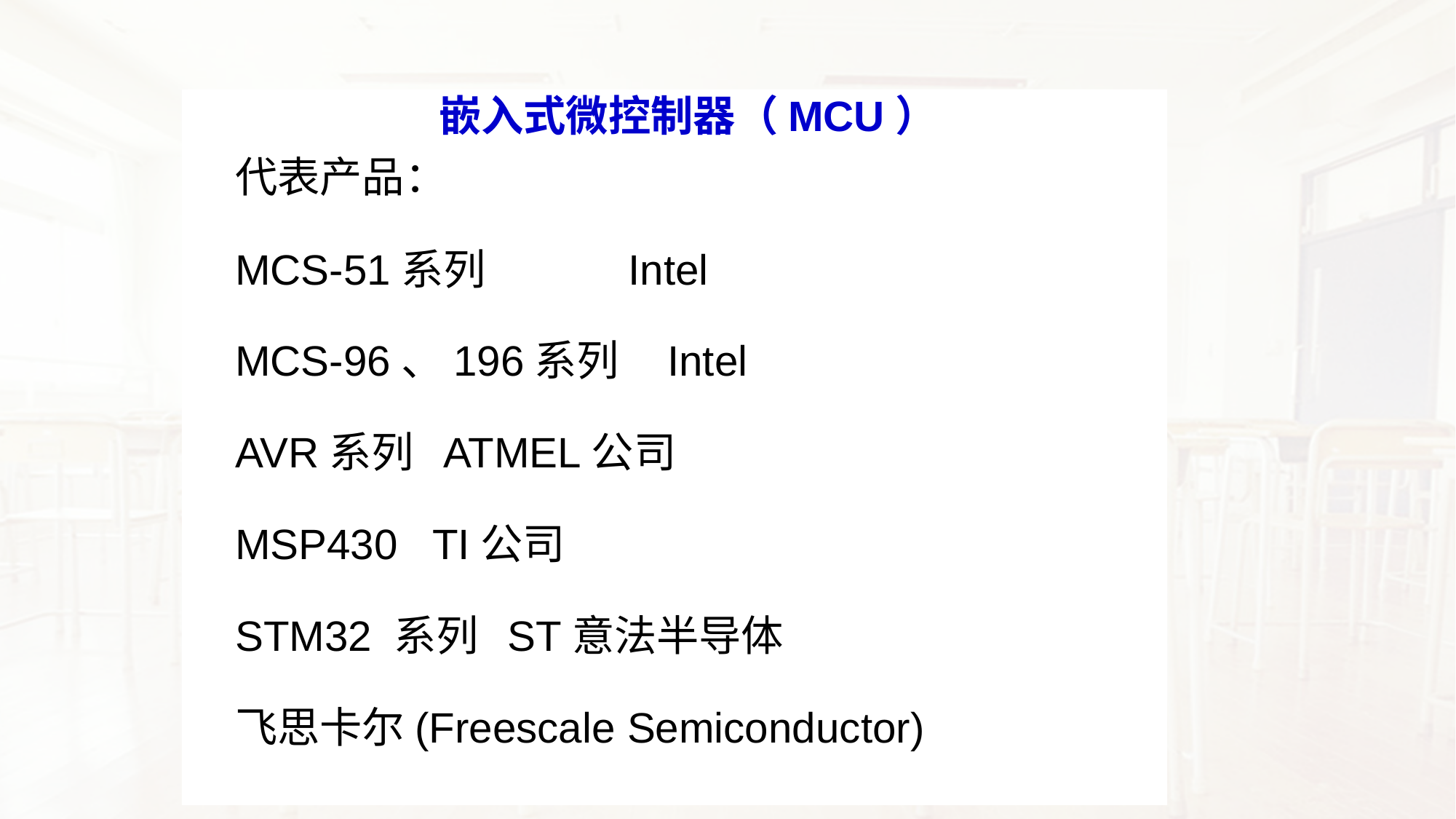

# 嵌入式微控制器（MCU）
代表产品：
MCS-51系列              Intel
MCS-96、196系列    Intel
AVR系列  ATMEL公司
MSP430   TI公司
STM32 系列  ST意法半导体
飞思卡尔(Freescale Semiconductor)